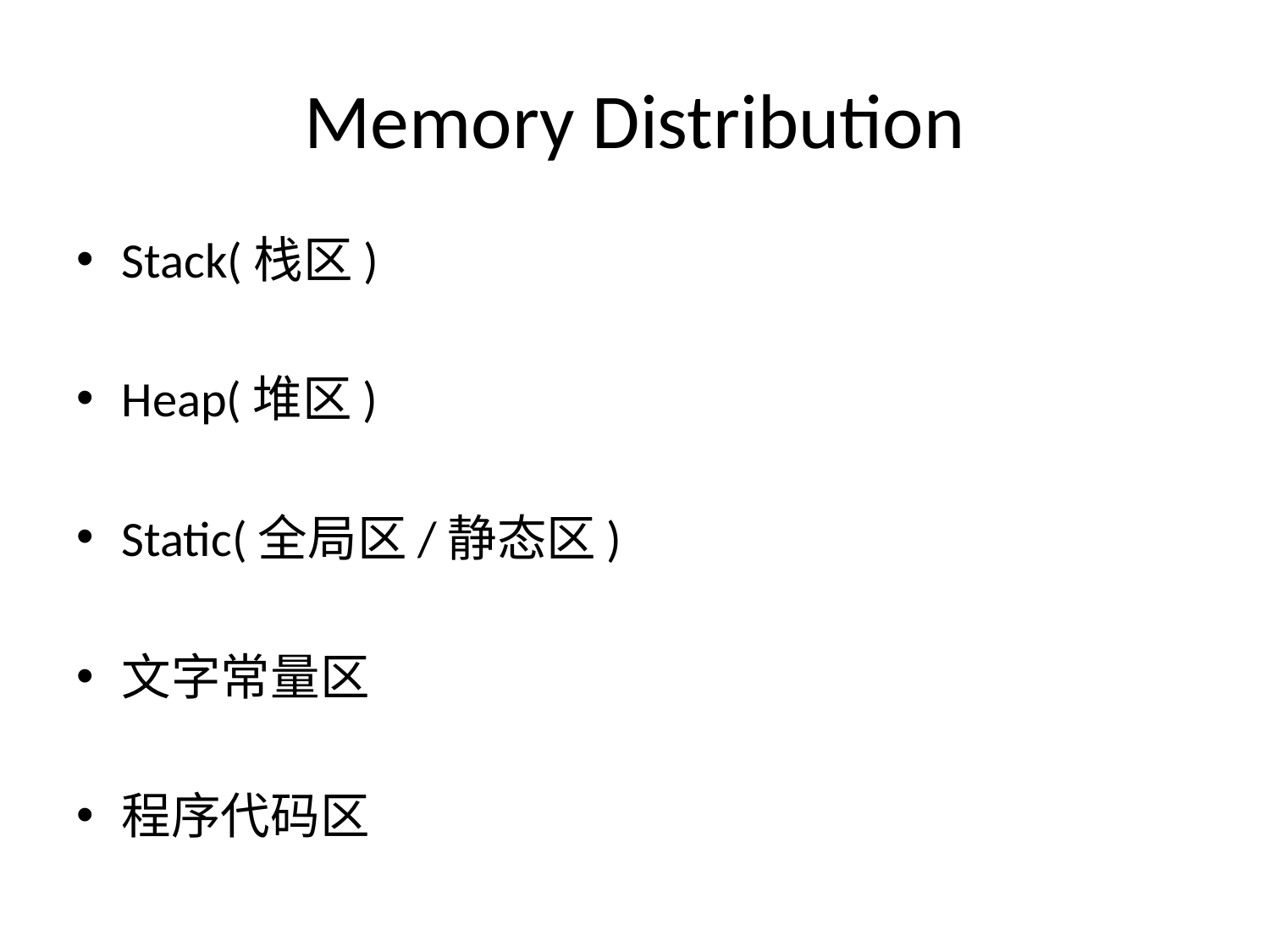

# Memory Distribution
Stack(栈区)

Heap(堆区)

Static(全局区/静态区)

文字常量区

程序代码区